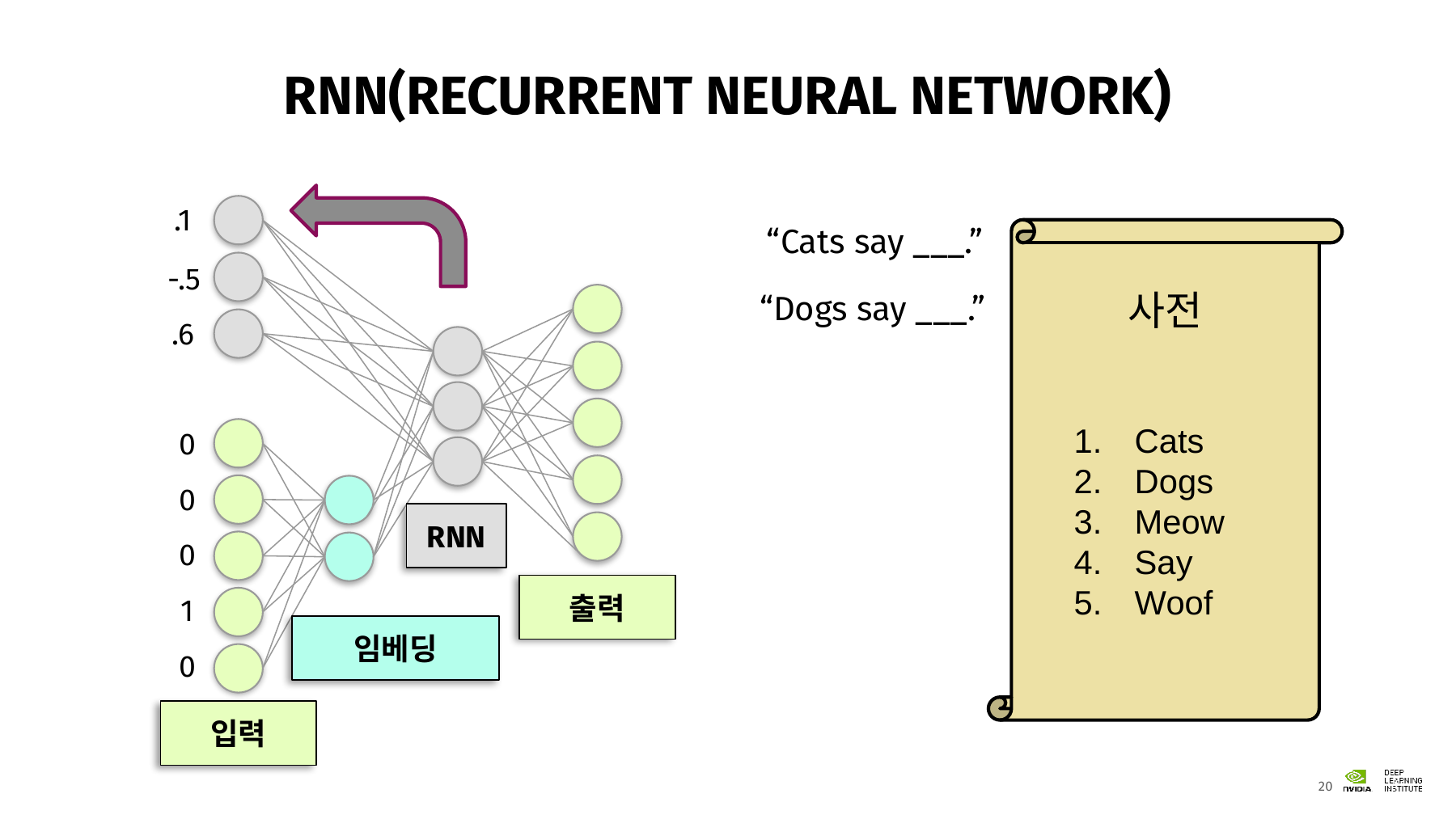

# RNN(Recurrent Neural Network)

.1
“Cats say ___.”

사전

-.5

“Dogs say ___.”

.6

Cats
Dogs
Meow
Say
Woof

0

0
RNN

0
출력

1
임베딩

0
입력